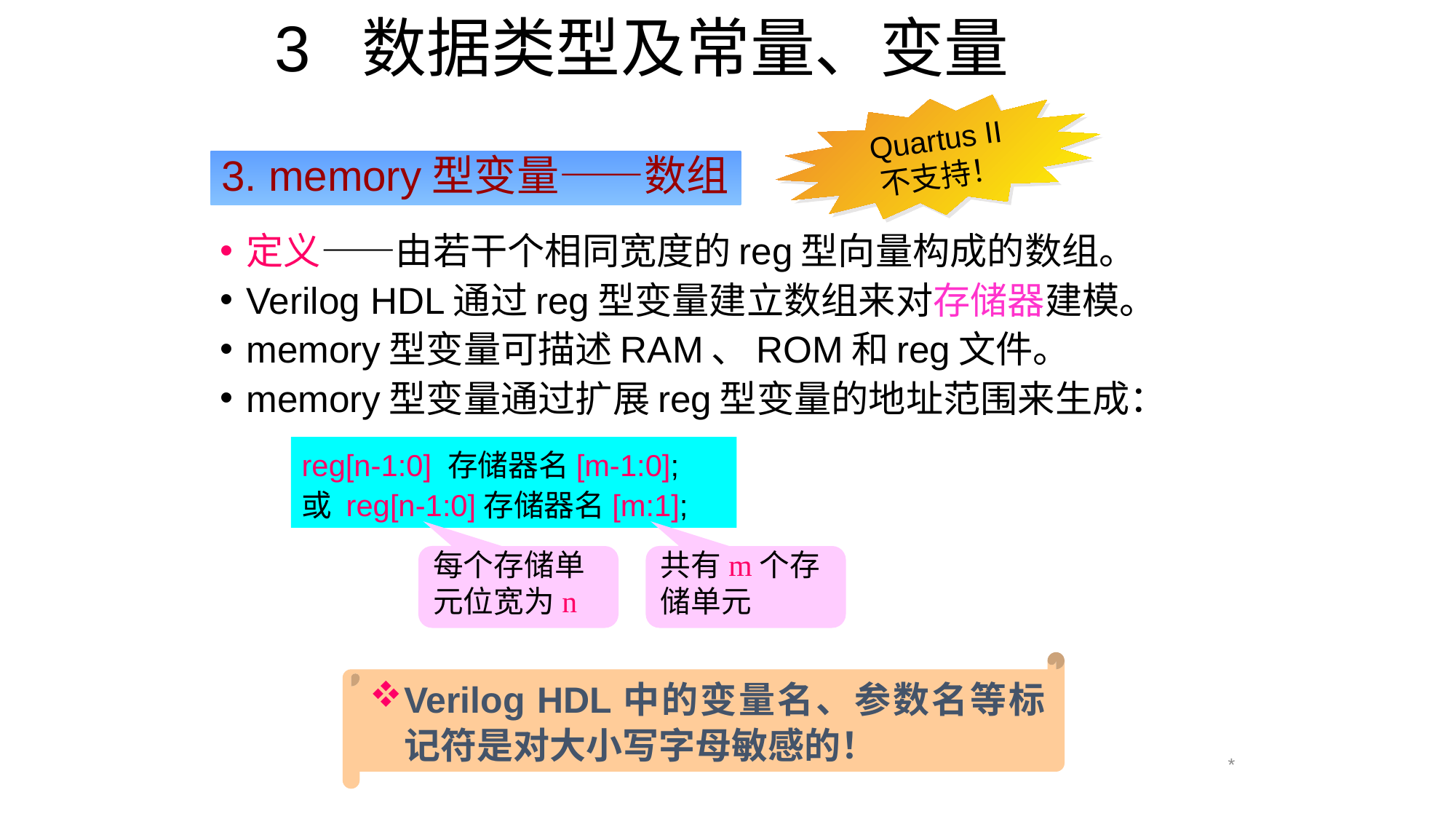

# 3  数据类型及常量、变量
Quartus II
不支持！
3. memory型变量——数组

定义——由若干个相同宽度的reg型向量构成的数组。
Verilog HDL通过reg型变量建立数组来对存储器建模。
memory型变量可描述RAM、ROM和reg文件。
memory型变量通过扩展reg型变量的地址范围来生成：
reg[n-1:0] 存储器名[m-1:0];
或 reg[n-1:0]存储器名[m:1];
每个存储单元位宽为n
共有m个存储单元
Verilog HDL中的变量名、参数名等标记符是对大小写字母敏感的！
*